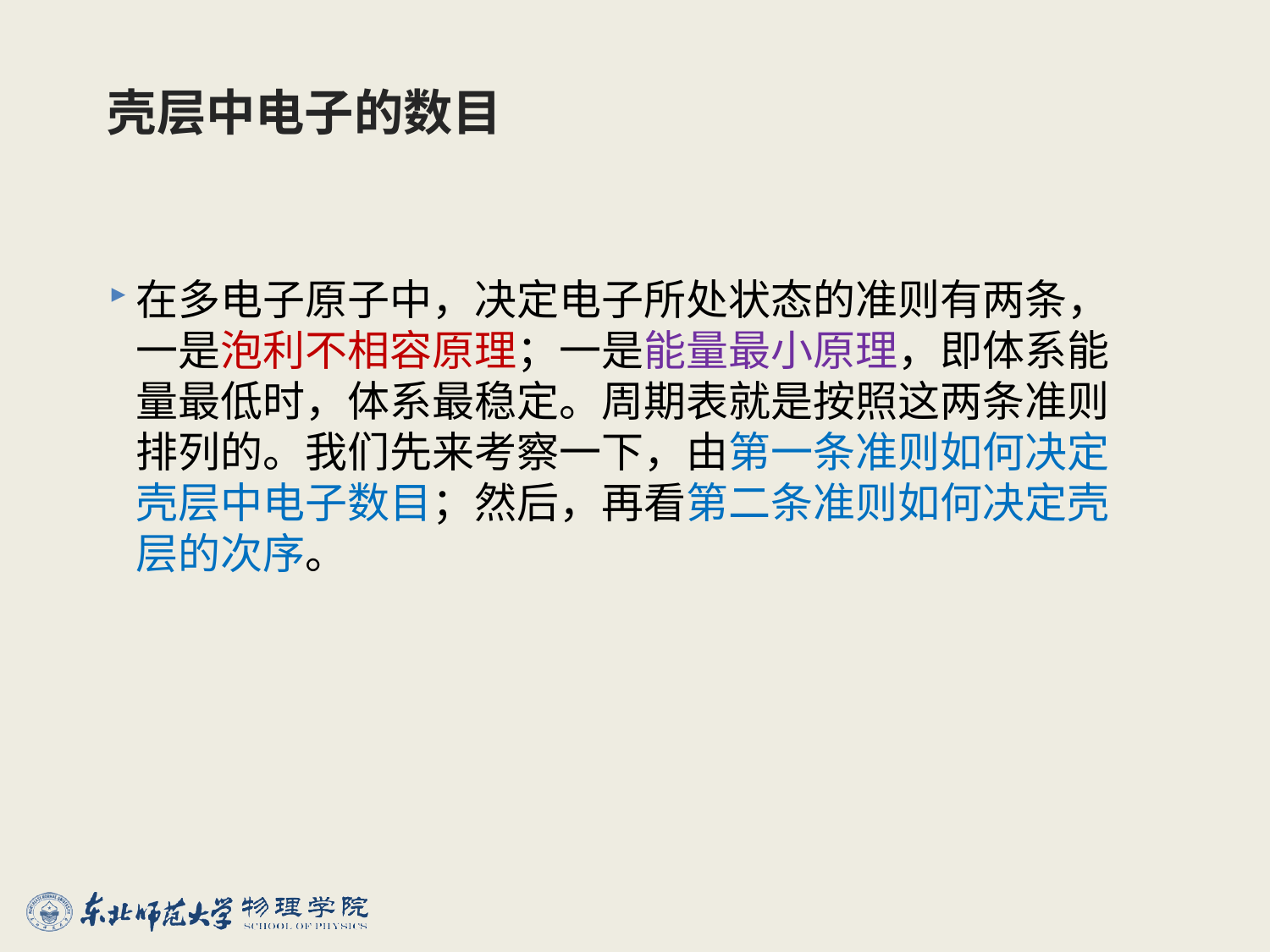

# 壳层中电子的数目
在多电子原子中，决定电子所处状态的准则有两条，一是泡利不相容原理；一是能量最小原理，即体系能量最低时，体系最稳定。周期表就是按照这两条准则排列的。我们先来考察一下，由第一条准则如何决定壳层中电子数目；然后，再看第二条准则如何决定壳层的次序。